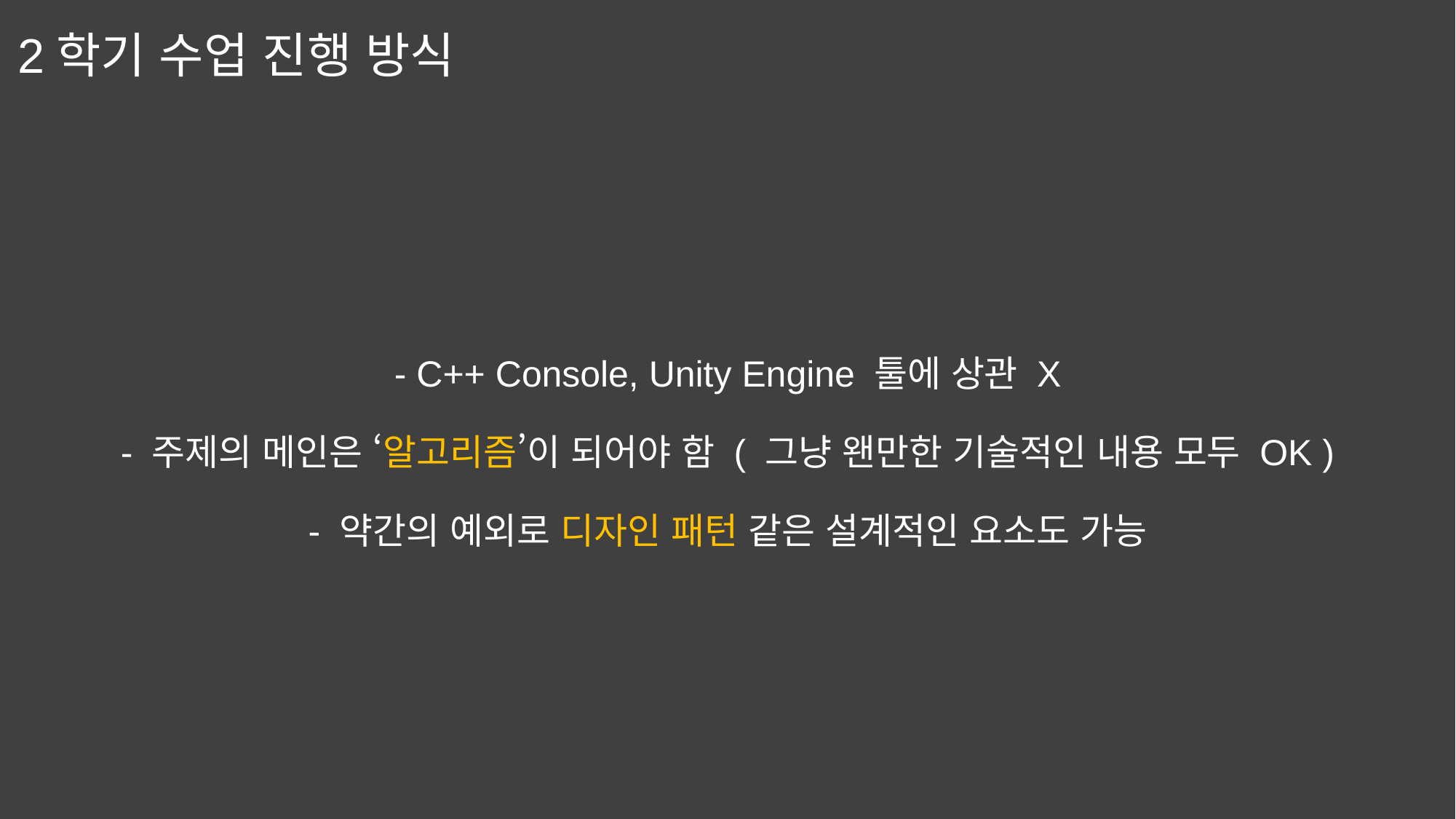

2학기 수업 진행 방식
- C++ Console, Unity Engine 툴에 상관 X
- 주제의 메인은 ‘알고리즘’이 되어야 함 ( 그냥 왠만한 기술적인 내용 모두 OK )
- 약간의 예외로 디자인 패턴 같은 설계적인 요소도 가능